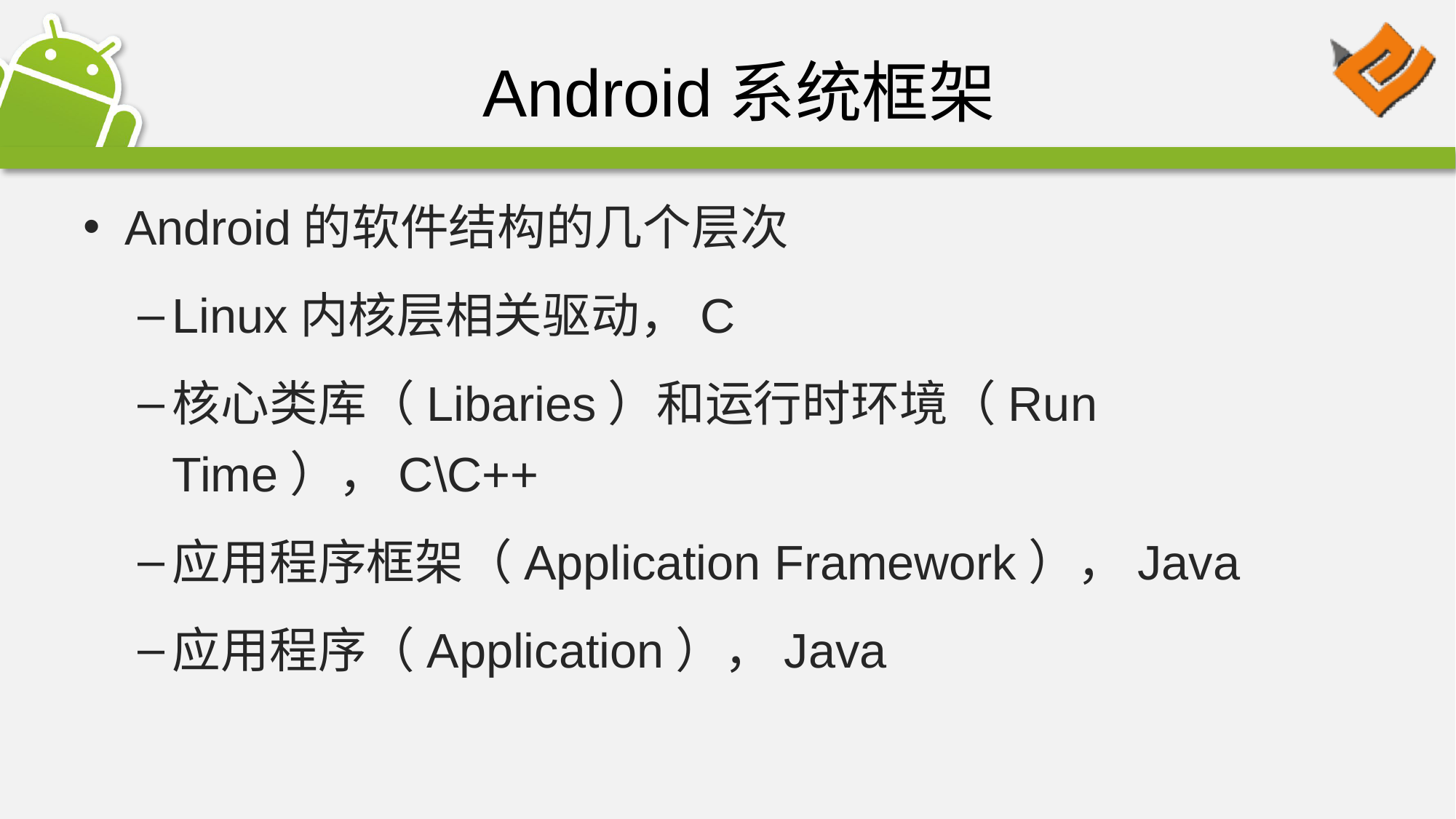

# Android系统框架
Android的软件结构的几个层次
Linux内核层相关驱动，C
核心类库（Libaries）和运行时环境（Run Time），C\C++
应用程序框架（Application Framework），Java
应用程序（Application），Java